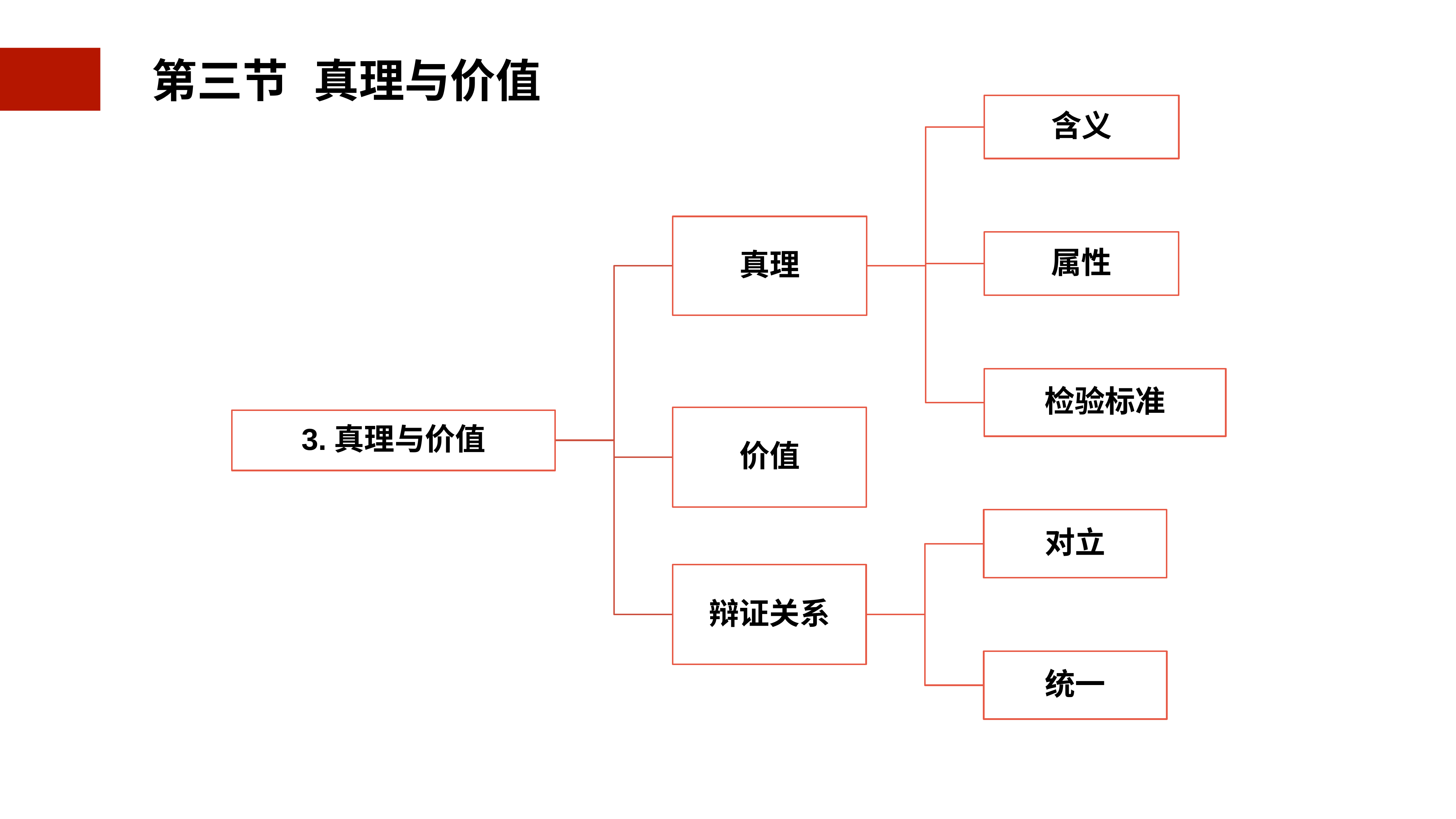

3.真理与价值
真理
含义
属性
检验标准
价值
辩证关系
对立
统一